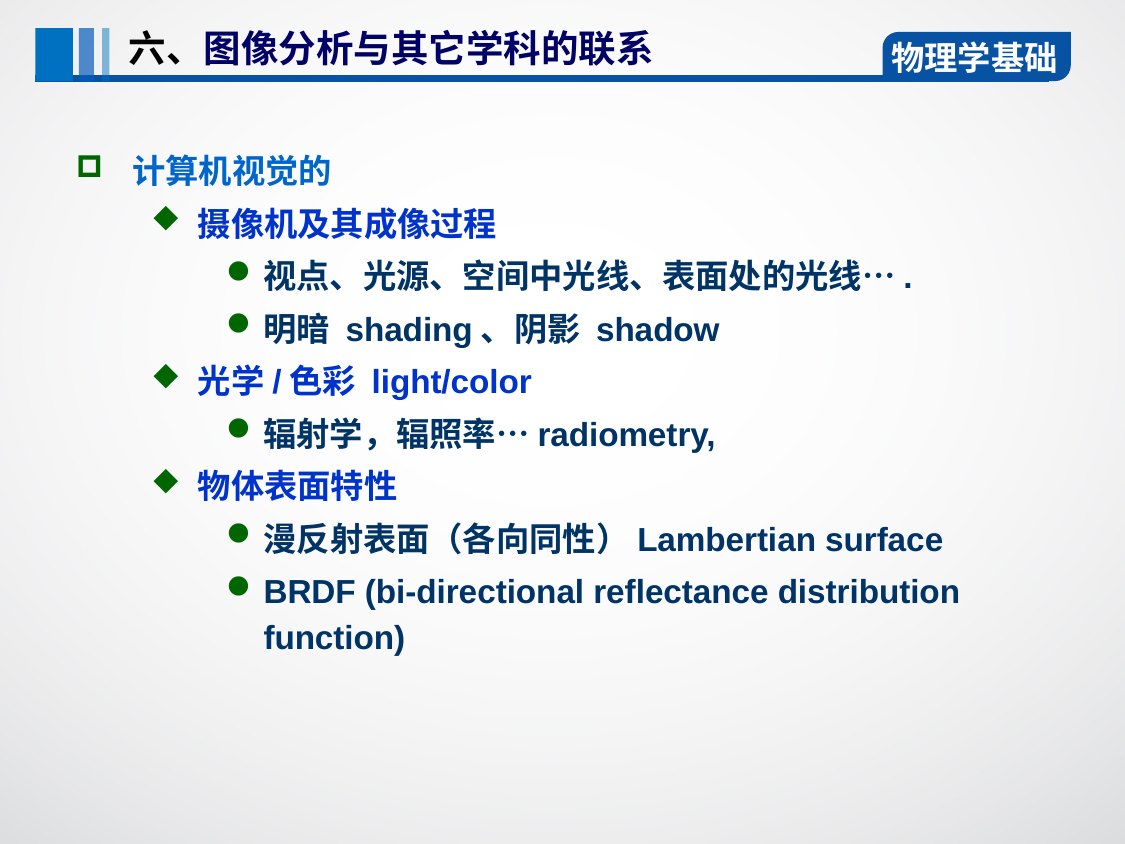

六、图像分析与其它学科的联系
物理学基础
计算机视觉的
摄像机及其成像过程
视点、光源、空间中光线、表面处的光线….
明暗 shading、阴影 shadow
光学/色彩 light/color
辐射学，辐照率…radiometry,
物体表面特性
漫反射表面（各向同性）Lambertian surface
BRDF (bi-directional reflectance distribution function)

43